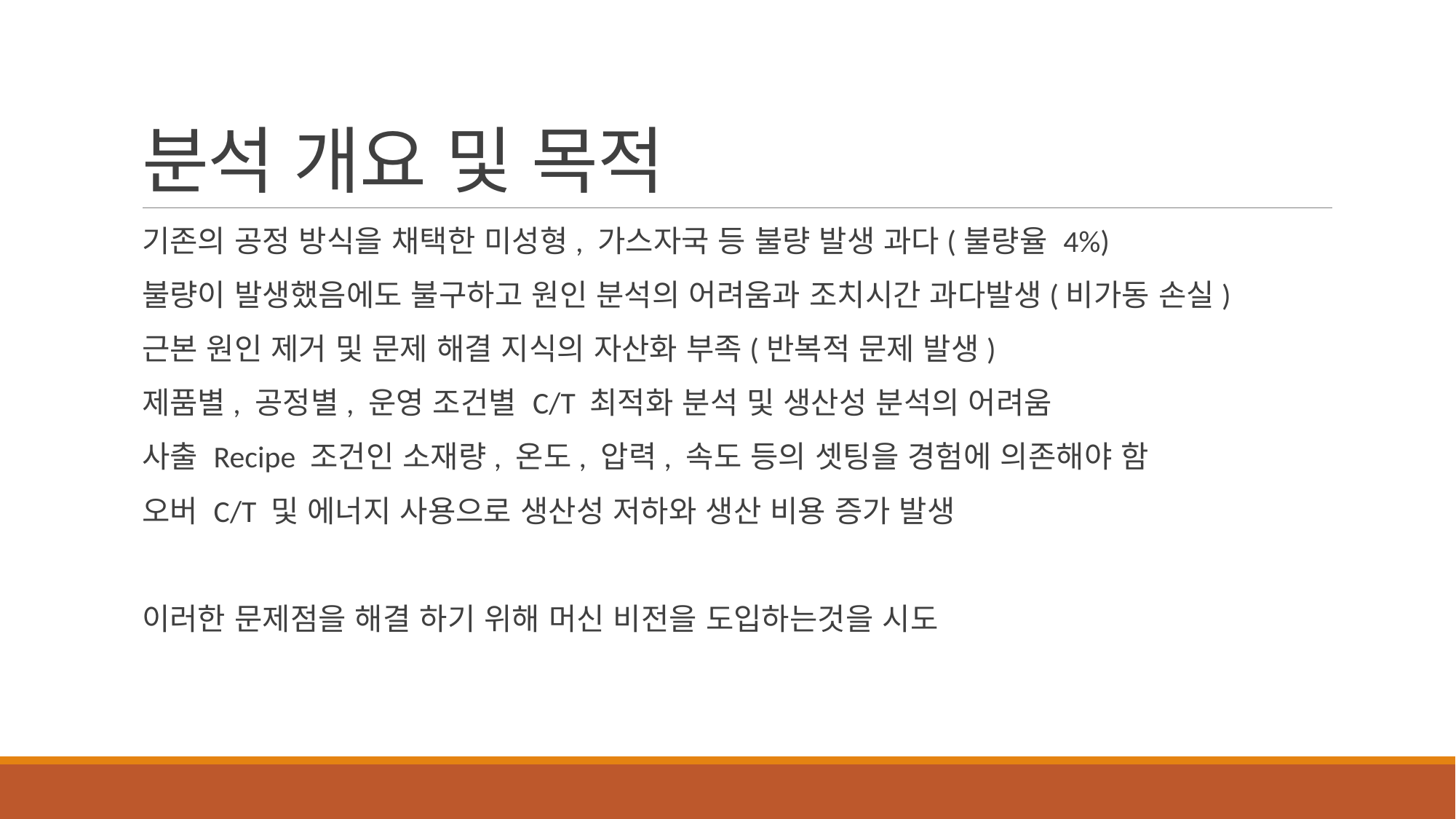

# 분석 개요 및 목적
기존의 공정 방식을 채택한 미성형, 가스자국 등 불량 발생 과다(불량율 4%)
불량이 발생했음에도 불구하고 원인 분석의 어려움과 조치시간 과다발생(비가동 손실)
근본 원인 제거 및 문제 해결 지식의 자산화 부족(반복적 문제 발생)
제품별, 공정별, 운영 조건별 C/T 최적화 분석 및 생산성 분석의 어려움
사출 Recipe 조건인 소재량, 온도, 압력, 속도 등의 셋팅을 경험에 의존해야 함
오버 C/T 및 에너지 사용으로 생산성 저하와 생산 비용 증가 발생

이러한 문제점을 해결 하기 위해 머신 비전을 도입하는것을 시도